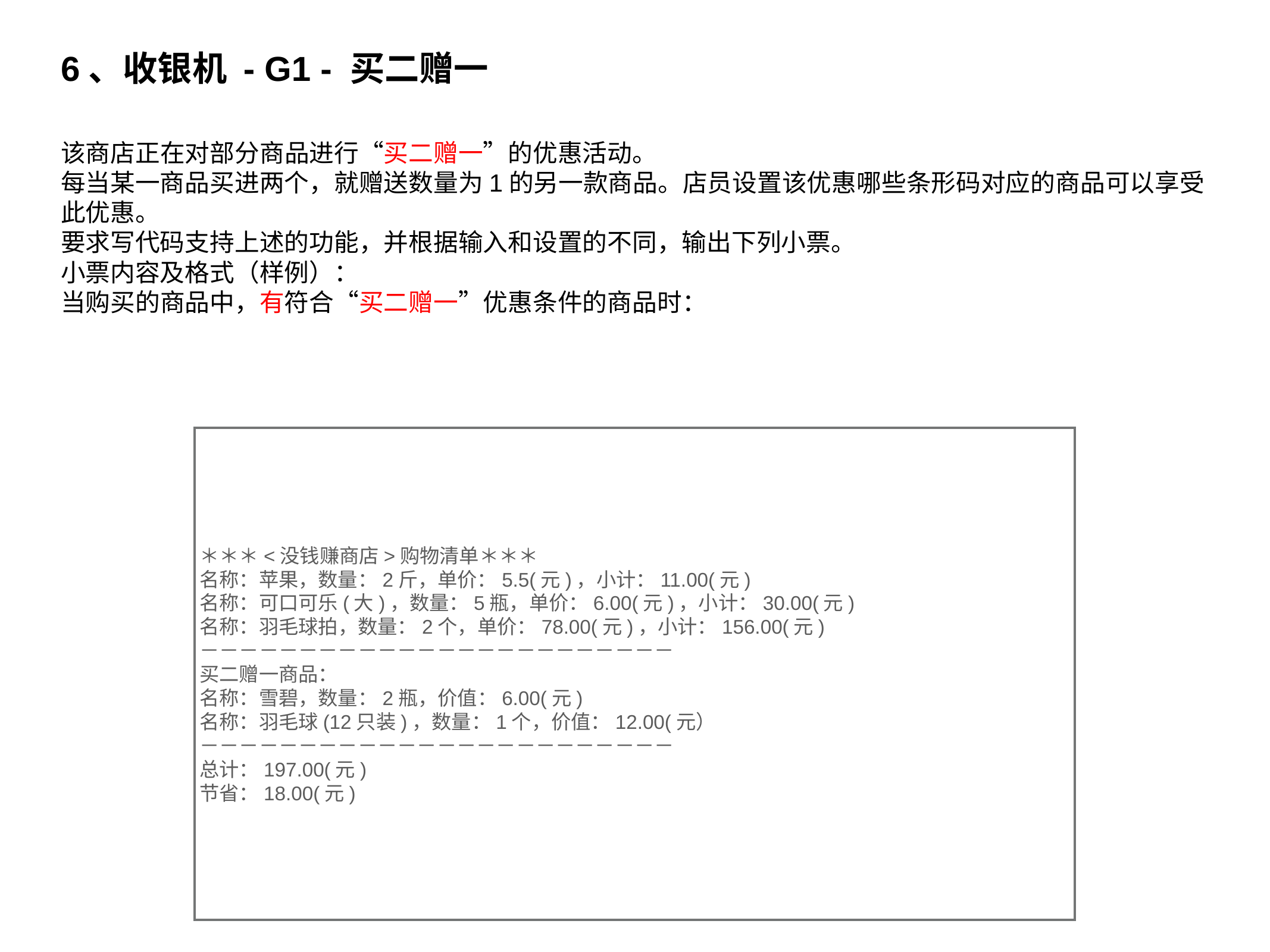

# 6、收银机 - G1 - 买二赠一

该商店正在对部分商品进行“买二赠一”的优惠活动。
每当某一商品买进两个，就赠送数量为1的另一款商品。店员设置该优惠哪些条形码对应的商品可以享受此优惠。
要求写代码支持上述的功能，并根据输入和设置的不同，输出下列小票。
小票内容及格式（样例）：
当购买的商品中，有符合“买二赠一”优惠条件的商品时：
＊＊＊<没钱赚商店>购物清单＊＊＊
名称：苹果，数量：2斤，单价：5.5(元)，小计：11.00(元)
名称：可口可乐(大)，数量：5瓶，单价：6.00(元)，小计：30.00(元)
名称：羽毛球拍，数量：2个，单价：78.00(元)，小计：156.00(元)
－－－－－－－－－－－－－－－－－－－－－－－－
买二赠一商品：
名称：雪碧，数量：2瓶，价值：6.00(元)
名称：羽毛球(12只装)，数量：1个，价值：12.00(元）
－－－－－－－－－－－－－－－－－－－－－－－－
总计：197.00(元)
节省：18.00(元)